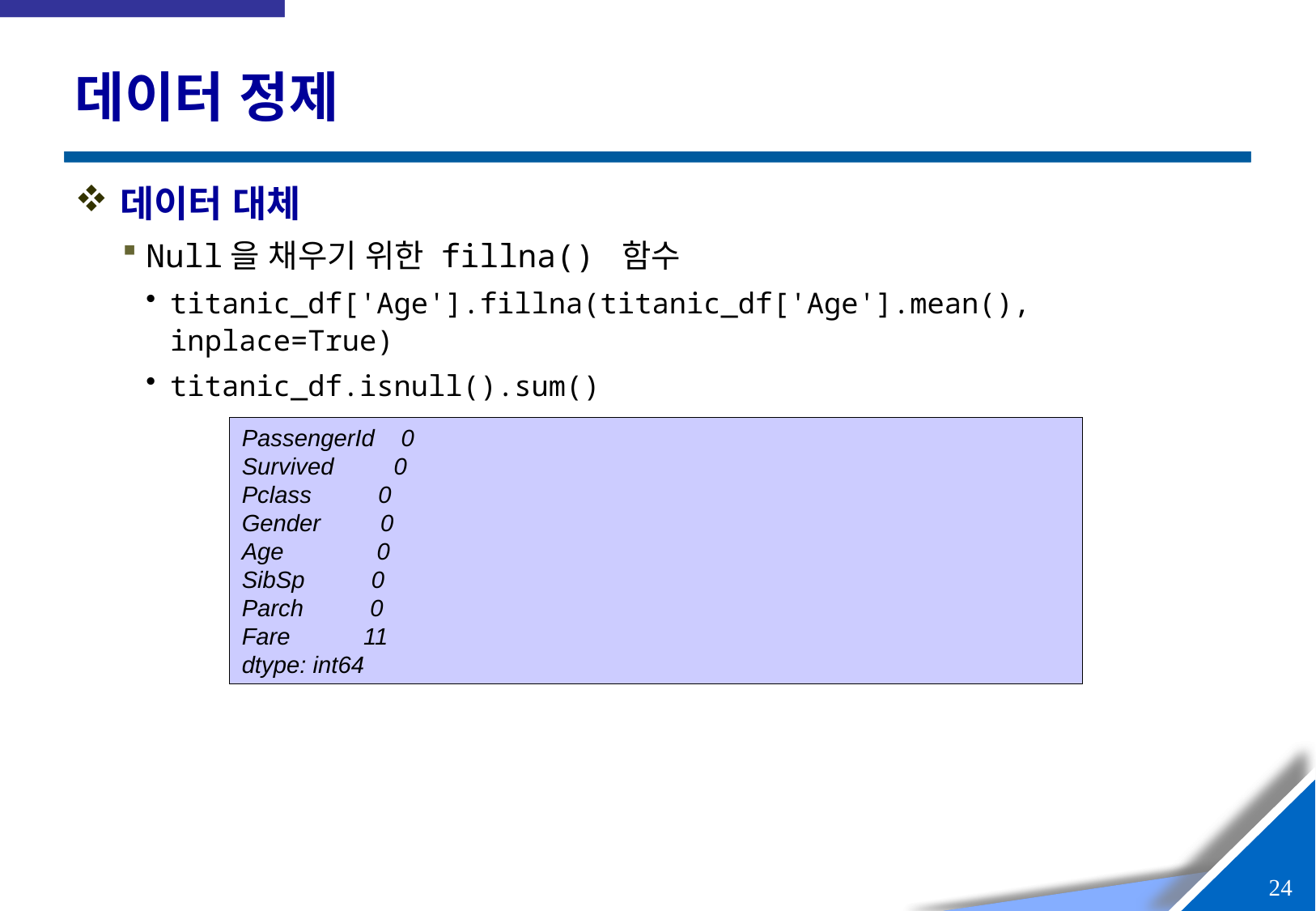

# 데이터 정제
데이터 대체
Null을 채우기 위한 fillna() 함수
titanic_df['Age'].fillna(titanic_df['Age'].mean(), inplace=True)
titanic_df.isnull().sum()

PassengerId    0
Survived         0
Pclass          0
Gender         0
Age              0
SibSp          0
Parch          0
Fare           11
dtype: int64
24